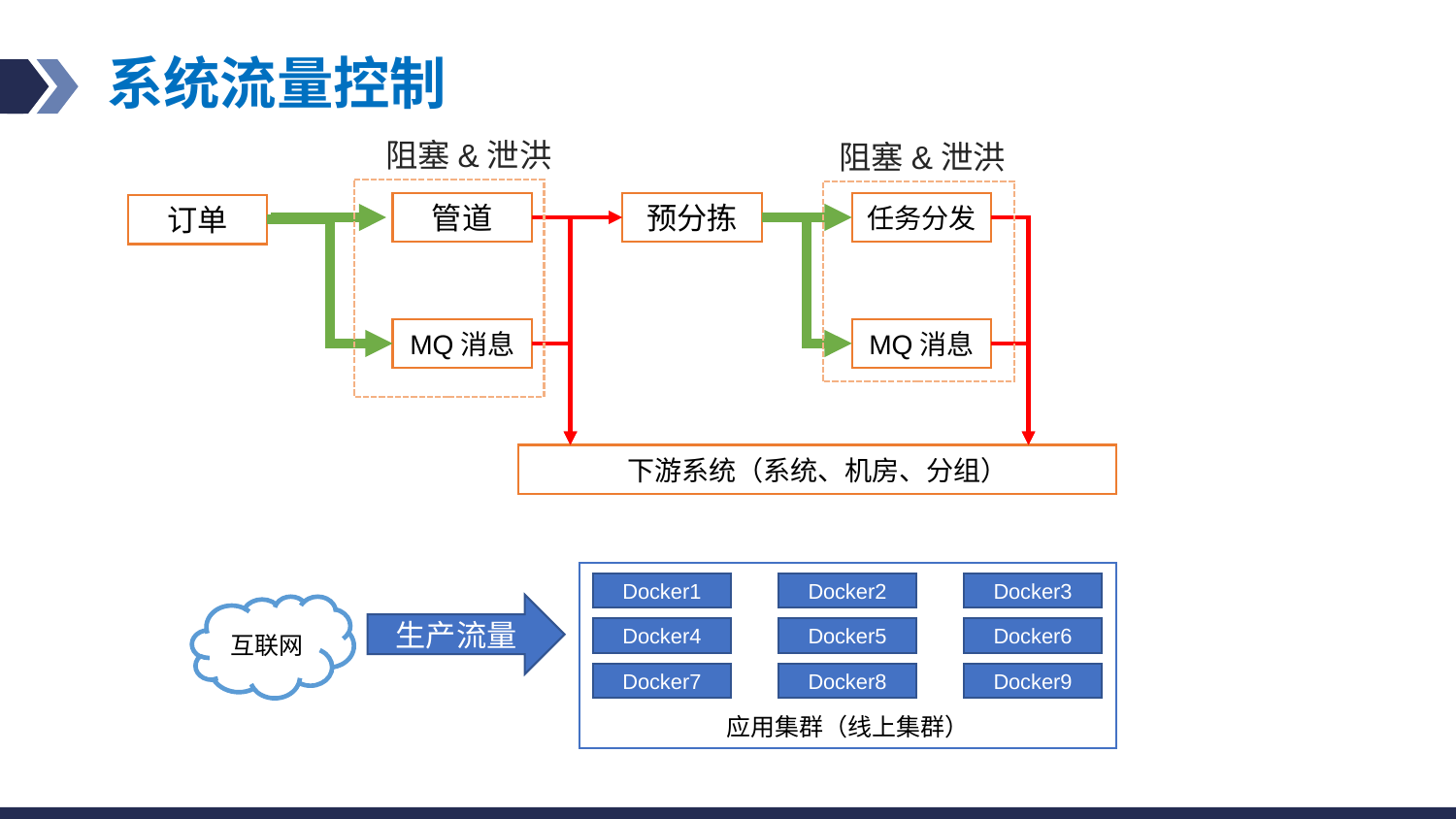

# 系统流量控制
阻塞&泄洪
阻塞&泄洪
憋洪&泄洪
憋洪&泄洪

管道
预分拣
任务分发
订单
MQ消息
MQ消息
下游系统（系统、机房、分组）
应用集群（线上集群）
Docker3
Docker1
Docker2
生产流量
互联网
Docker4
Docker5
Docker6
Docker7
Docker8
Docker9